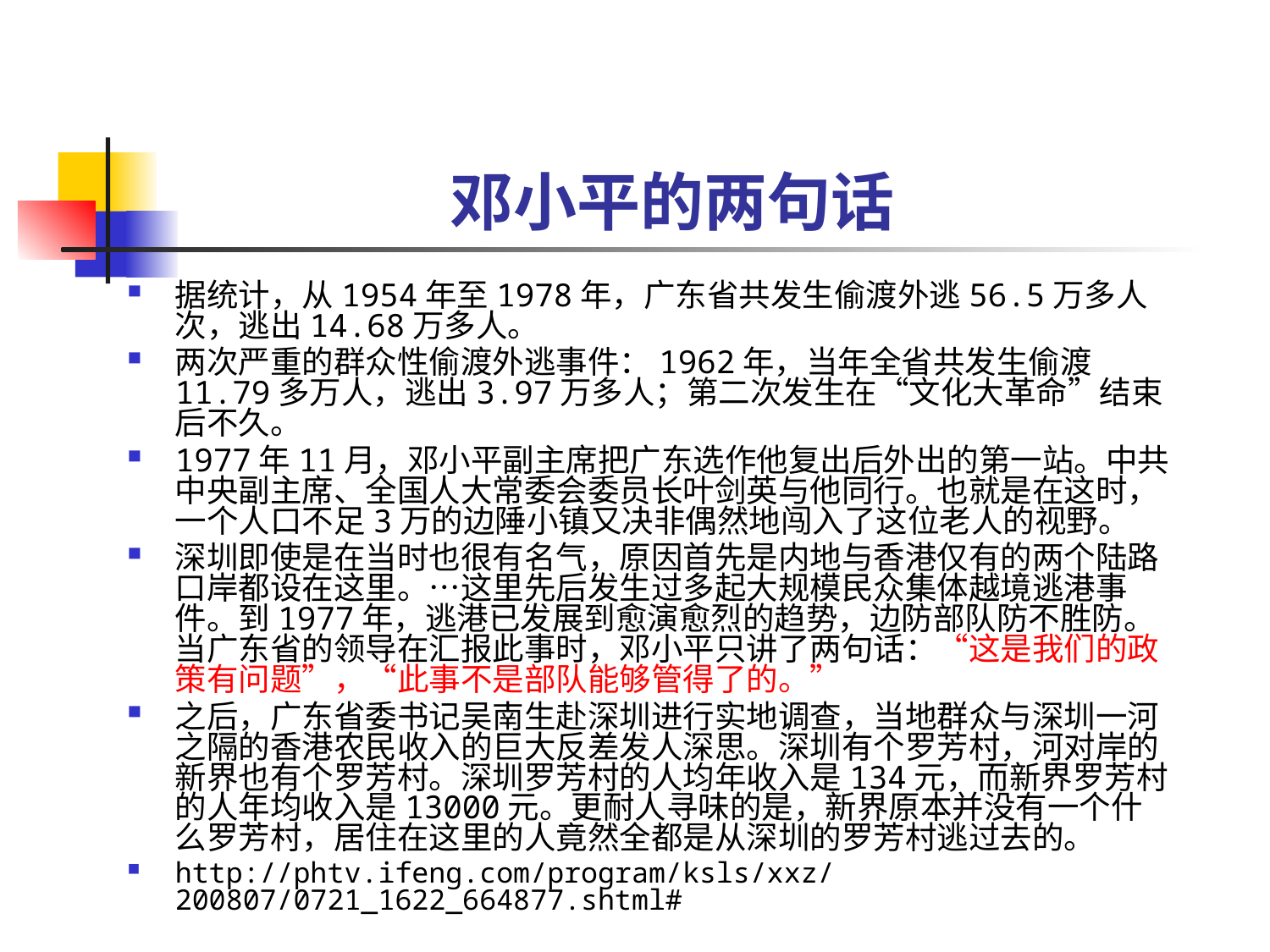

# 邓小平的两句话
据统计，从1954年至1978年，广东省共发生偷渡外逃56.5万多人次，逃出14.68万多人。
两次严重的群众性偷渡外逃事件：1962年，当年全省共发生偷渡11.79多万人，逃出3.97万多人；第二次发生在“文化大革命”结束后不久。
1977年11月，邓小平副主席把广东选作他复出后外出的第一站。中共中央副主席、全国人大常委会委员长叶剑英与他同行。也就是在这时，一个人口不足3万的边陲小镇又决非偶然地闯入了这位老人的视野。
深圳即使是在当时也很有名气，原因首先是内地与香港仅有的两个陆路口岸都设在这里。…这里先后发生过多起大规模民众集体越境逃港事件。到1977年，逃港已发展到愈演愈烈的趋势，边防部队防不胜防。当广东省的领导在汇报此事时，邓小平只讲了两句话：“这是我们的政策有问题”，“此事不是部队能够管得了的。”
之后，广东省委书记吴南生赴深圳进行实地调查，当地群众与深圳一河之隔的香港农民收入的巨大反差发人深思。深圳有个罗芳村，河对岸的新界也有个罗芳村。深圳罗芳村的人均年收入是134元，而新界罗芳村的人年均收入是13000元。更耐人寻味的是，新界原本并没有一个什么罗芳村，居住在这里的人竟然全都是从深圳的罗芳村逃过去的。
http://phtv.ifeng.com/program/ksls/xxz/200807/0721_1622_664877.shtml#